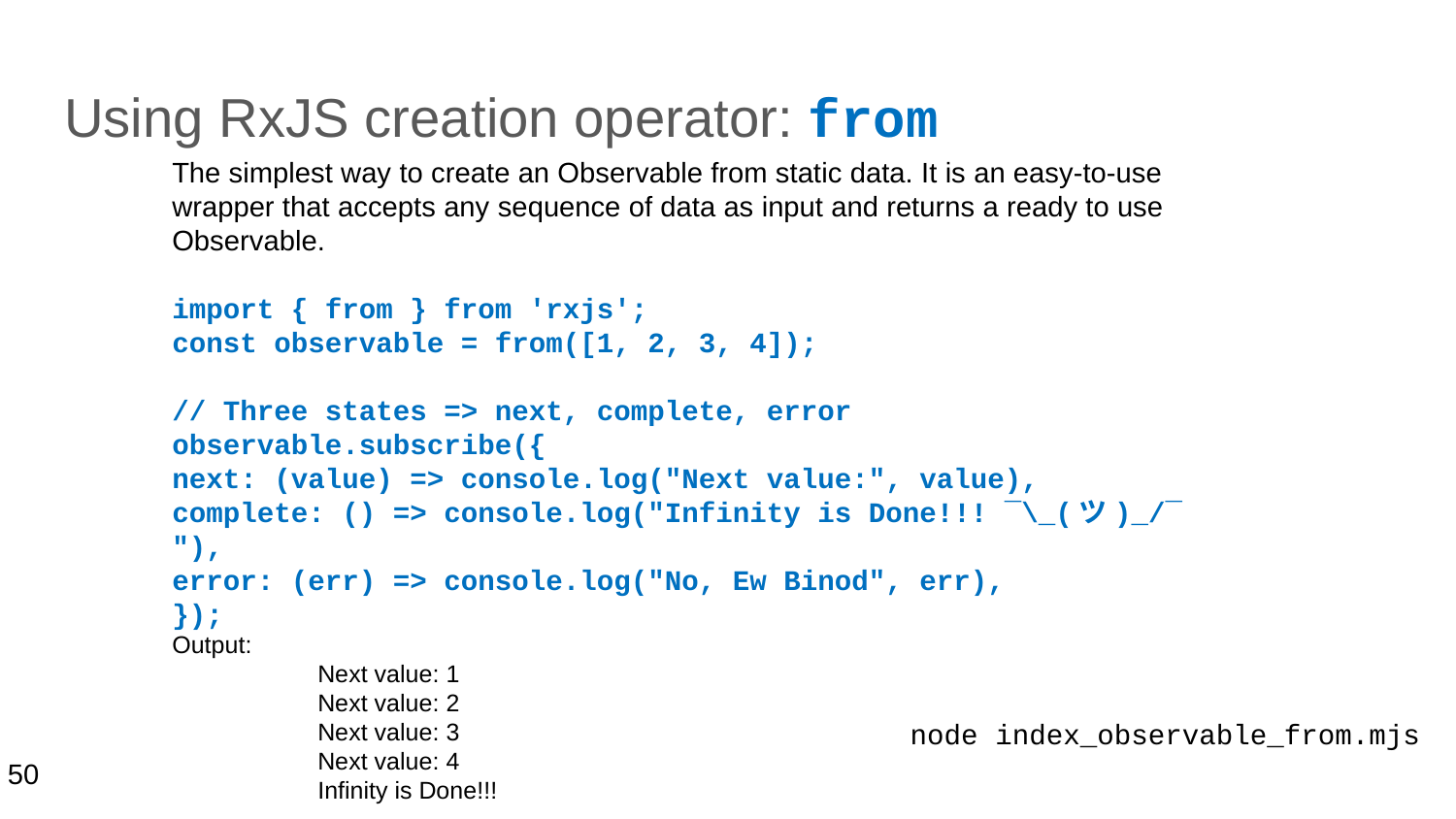

# Using RxJS creation operator: from
The simplest way to create an Observable from static data. It is an easy-to-use wrapper that accepts any sequence of data as input and returns a ready to use Observable.

import { from } from 'rxjs';
const observable = from([1, 2, 3, 4]);
// Three states => next, complete, error
observable.subscribe({
next: (value) => console.log("Next value:", value),
complete: () => console.log("Infinity is Done!!! ¯\_(ツ)_/¯ "),
error: (err) => console.log("No, Ew Binod", err),
});
Output:
	Next value: 1
	Next value: 2
	Next value: 3
	Next value: 4
	Infinity is Done!!!

node index_observable_from.mjs
50